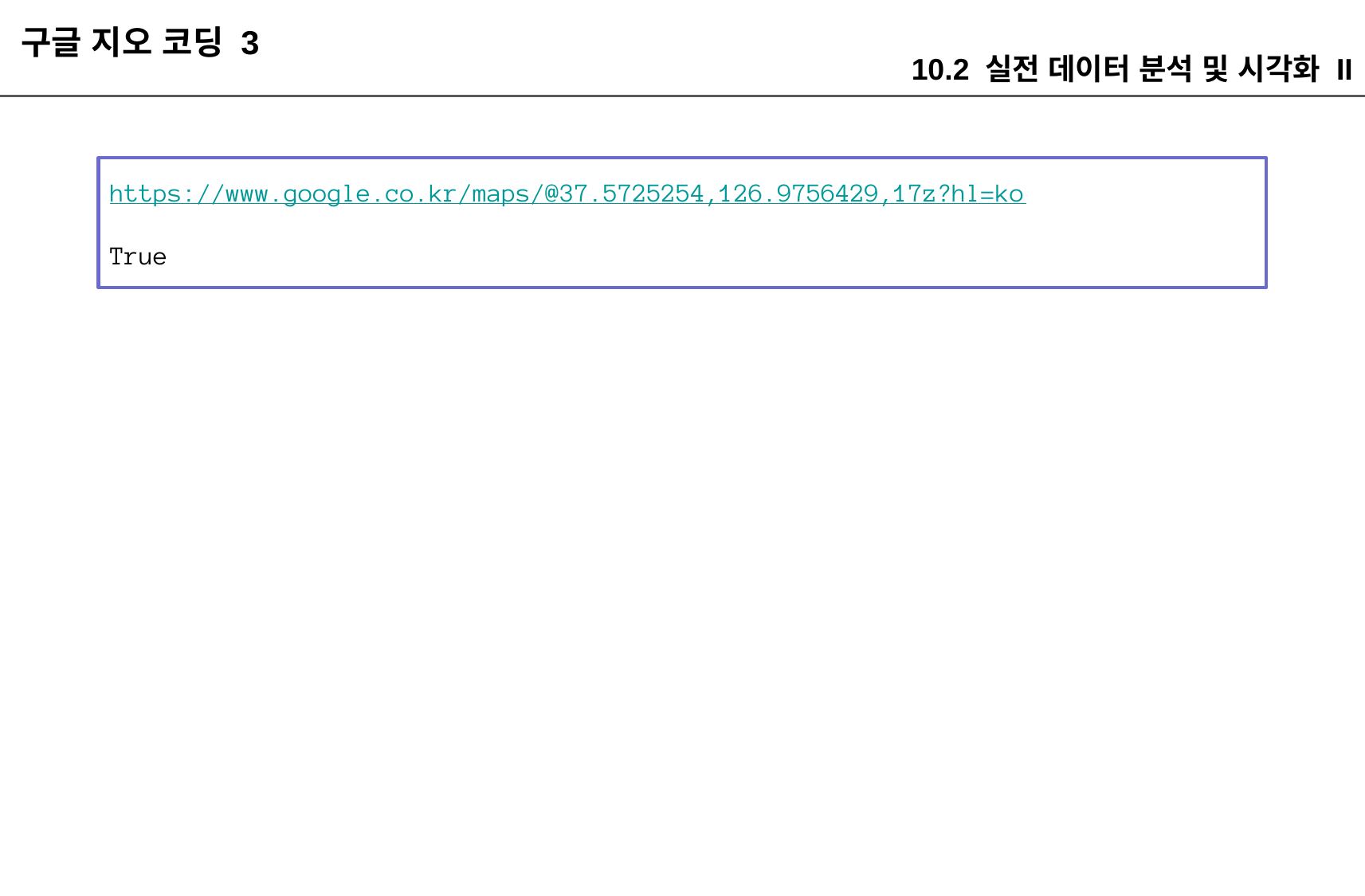

구글 지오 코딩 3
10.2 실전 데이터 분석 및 시각화 II
https://www.google.co.kr/maps/@37.5725254,126.9756429,17z?hl=ko

True